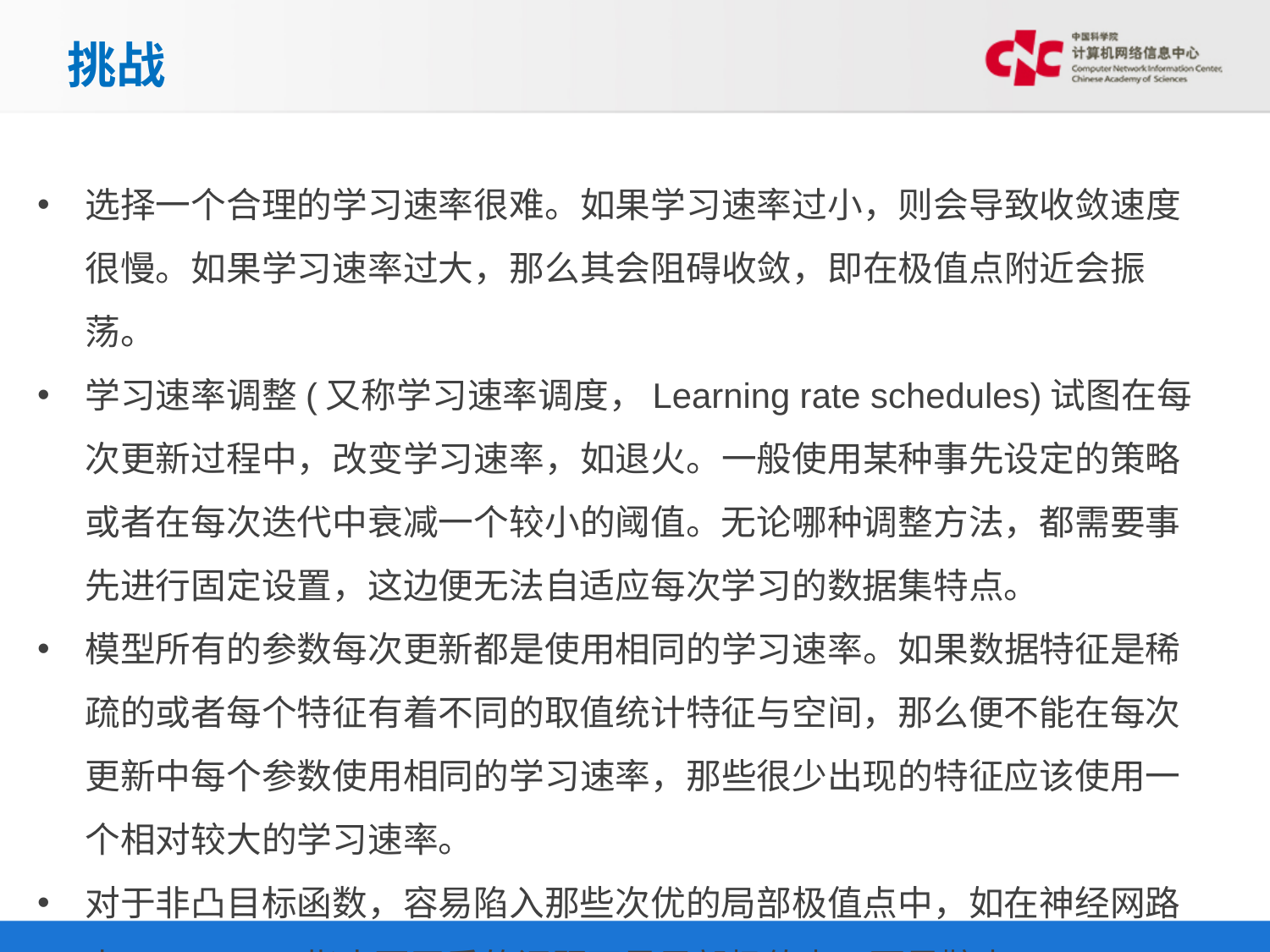

挑战
选择一个合理的学习速率很难。如果学习速率过小，则会导致收敛速度很慢。如果学习速率过大，那么其会阻碍收敛，即在极值点附近会振荡。
学习速率调整(又称学习速率调度，Learning rate schedules)试图在每次更新过程中，改变学习速率，如退火。一般使用某种事先设定的策略或者在每次迭代中衰减一个较小的阈值。无论哪种调整方法，都需要事先进行固定设置，这边便无法自适应每次学习的数据集特点。
模型所有的参数每次更新都是使用相同的学习速率。如果数据特征是稀疏的或者每个特征有着不同的取值统计特征与空间，那么便不能在每次更新中每个参数使用相同的学习速率，那些很少出现的特征应该使用一个相对较大的学习速率。
对于非凸目标函数，容易陷入那些次优的局部极值点中，如在神经网路中。Dauphin指出更严重的问题不是局部极值点，而是鞍点